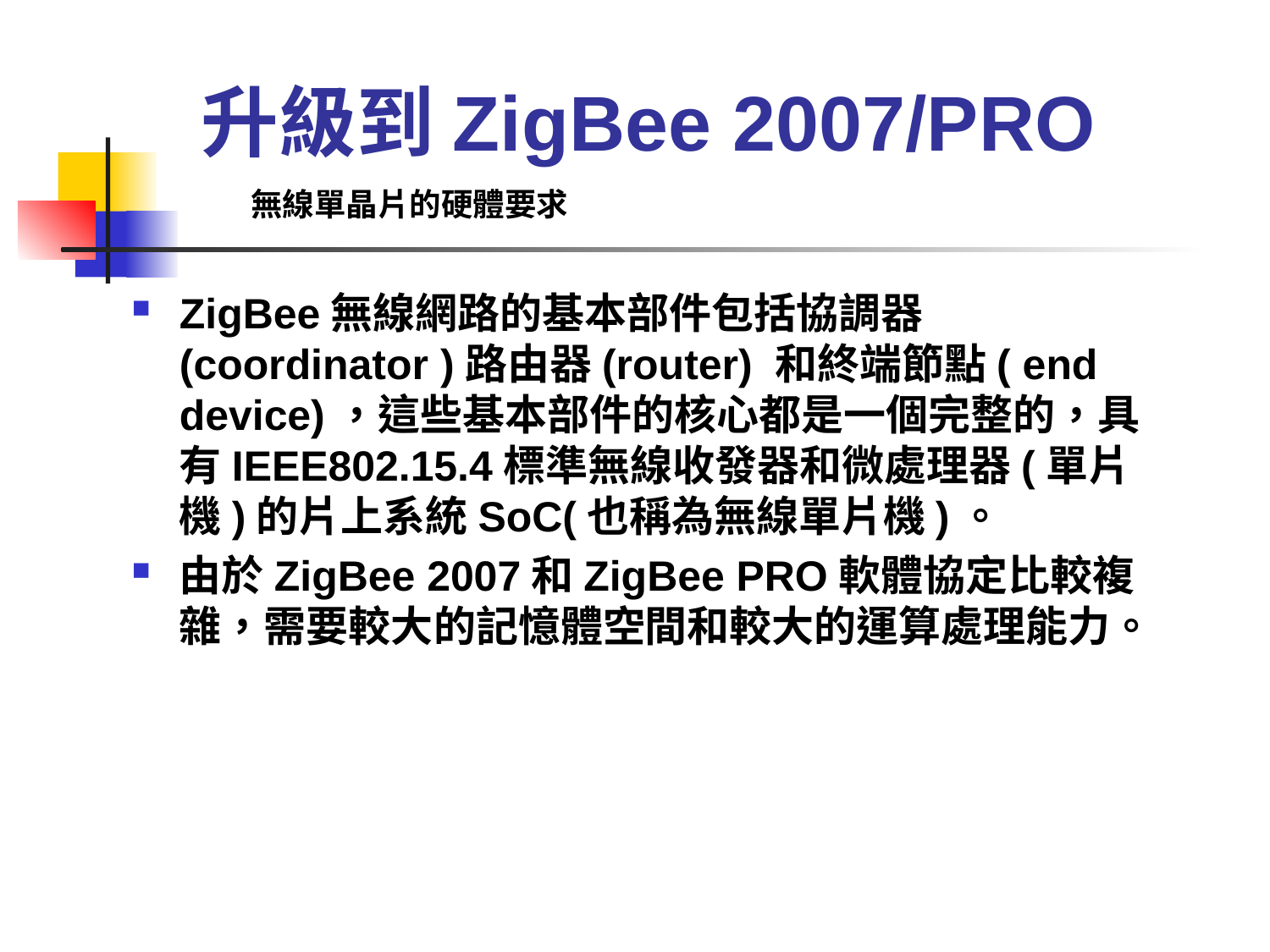

# 升級到ZigBee 2007/PRO
無線單晶片的硬體要求
ZigBee無線網路的基本部件包括協調器(coordinator )路由器(router) 和終端節點( end device)，這些基本部件的核心都是一個完整的，具有IEEE802.15.4標準無線收發器和微處理器(單片機)的片上系統SoC(也稱為無線單片機)。
由於ZigBee 2007和ZigBee PRO軟體協定比較複雜，需要較大的記憶體空間和較大的運算處理能力。